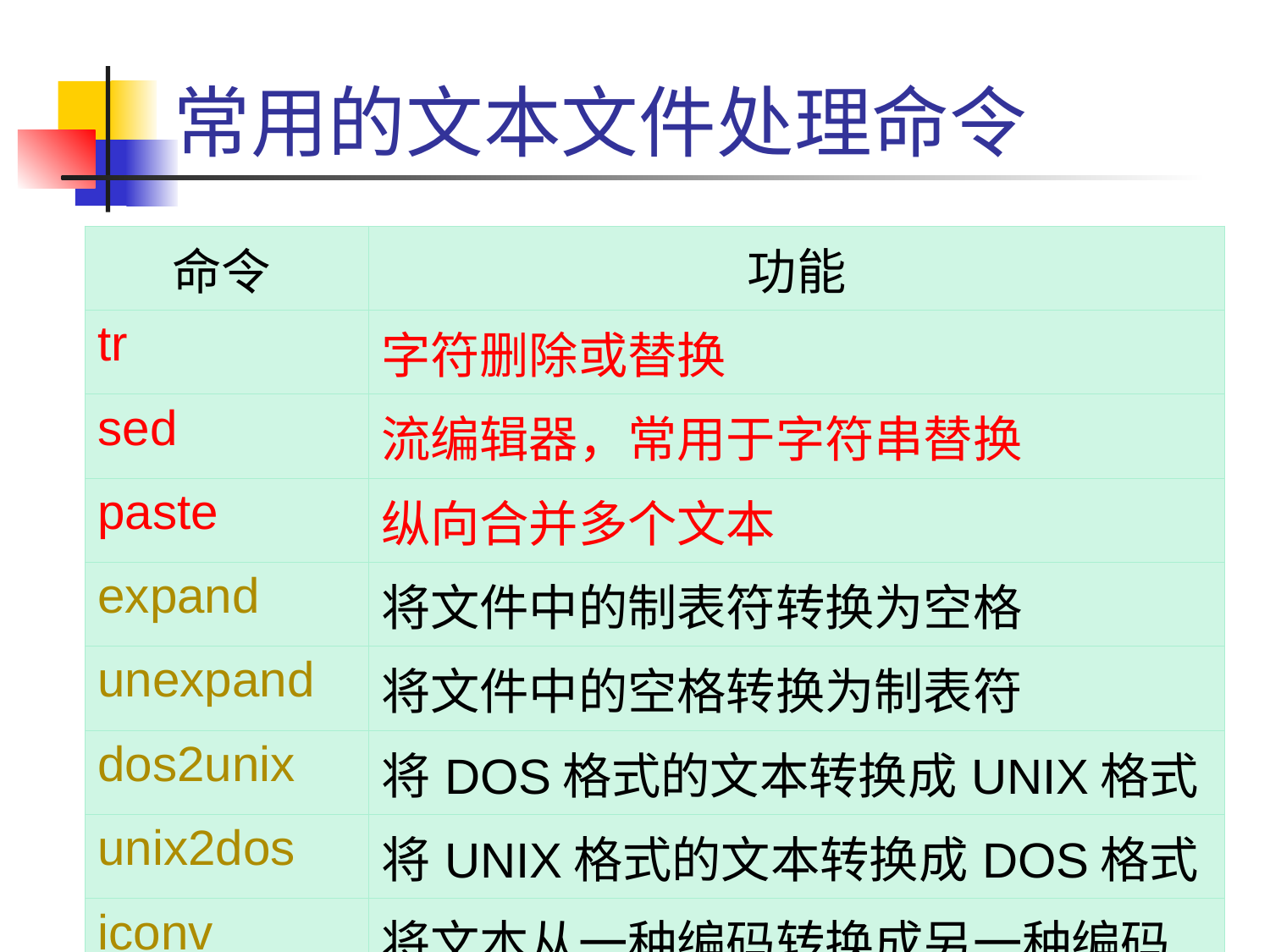

# 常用的文本文件处理命令
| 命令 | 功能 |
| --- | --- |
| tr | 字符删除或替换 |
| sed | 流编辑器，常用于字符串替换 |
| paste | 纵向合并多个文本 |
| expand | 将文件中的制表符转换为空格 |
| unexpand | 将文件中的空格转换为制表符 |
| dos2unix | 将DOS格式的文本转换成UNIX格式 |
| unix2dos | 将UNIX格式的文本转换成DOS格式 |
| iconv | 将文本从一种编码转换成另一种编码 |